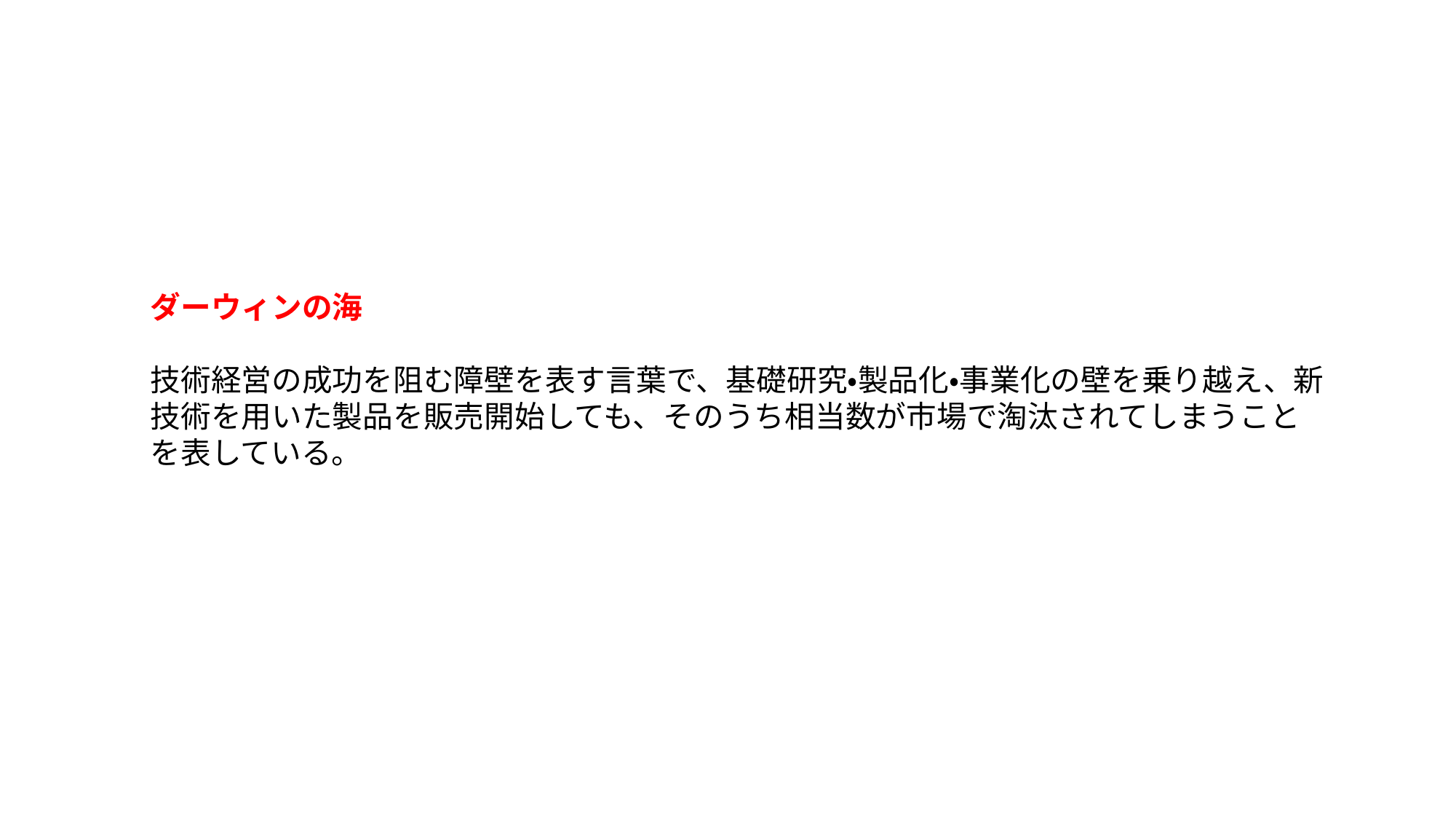

ダーウィンの海

技術経営の成功を阻む障壁を表す言葉で、基礎研究・製品化・事業化の壁を乗り越え、新技術を用いた製品を販売開始しても、そのうち相当数が市場で淘汰されてしまうことを表している。